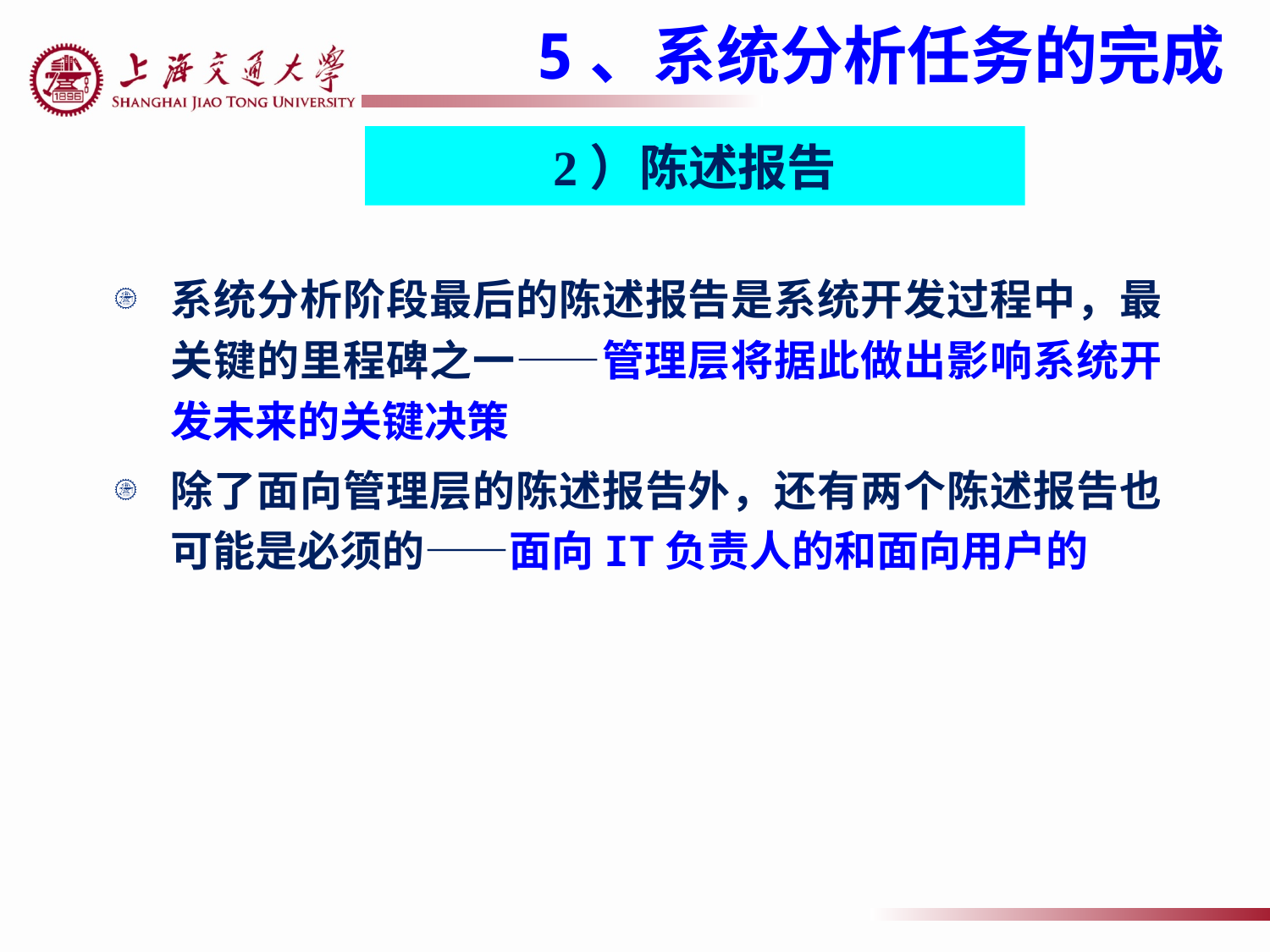

# 5、系统分析任务的完成
2）陈述报告
系统分析阶段最后的陈述报告是系统开发过程中，最关键的里程碑之一——管理层将据此做出影响系统开发未来的关键决策
除了面向管理层的陈述报告外，还有两个陈述报告也可能是必须的——面向IT负责人的和面向用户的